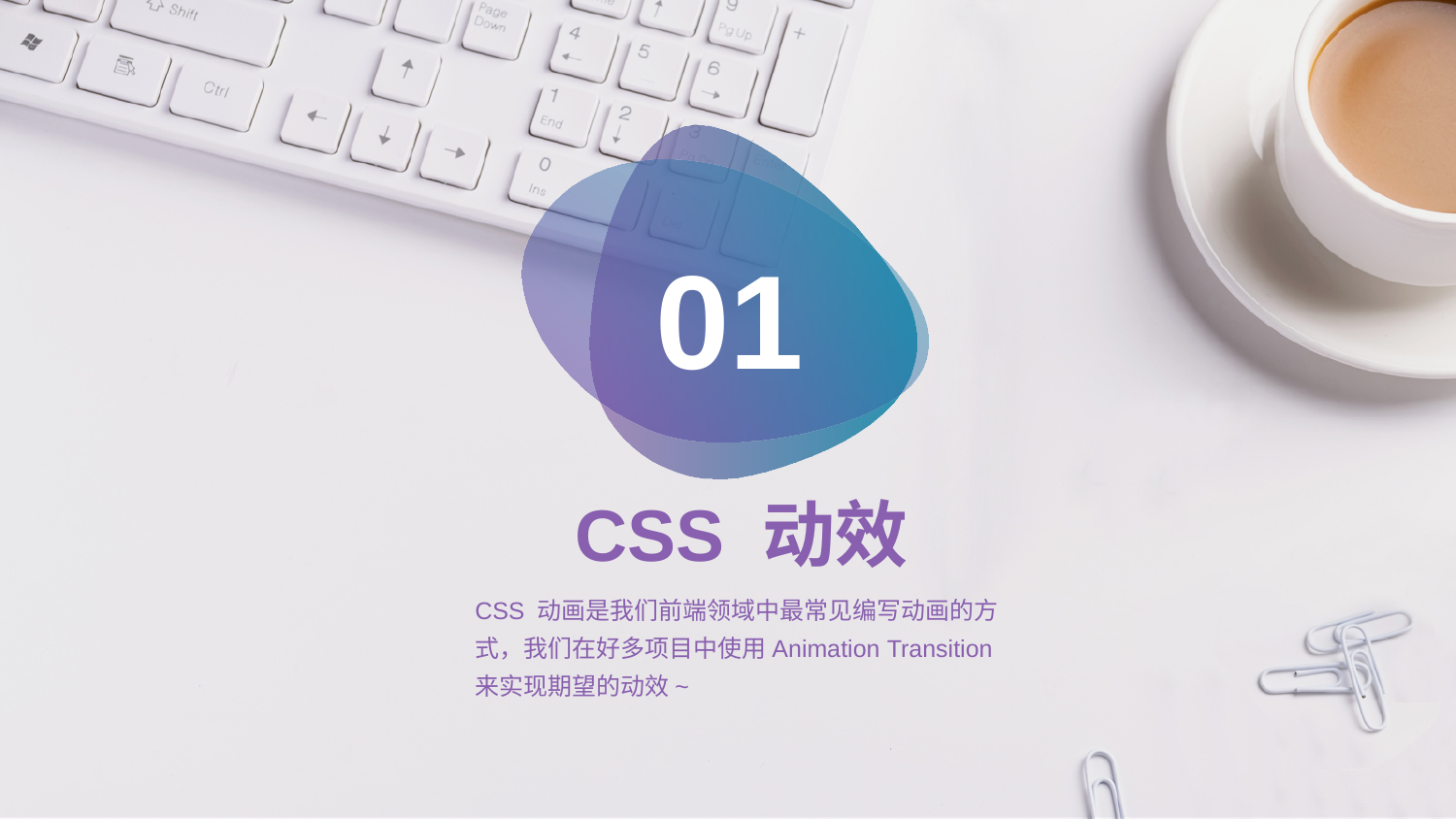

01
CSS 动效
CSS 动画是我们前端领域中最常见编写动画的方式，我们在好多项目中使用Animation Transition 来实现期望的动效~